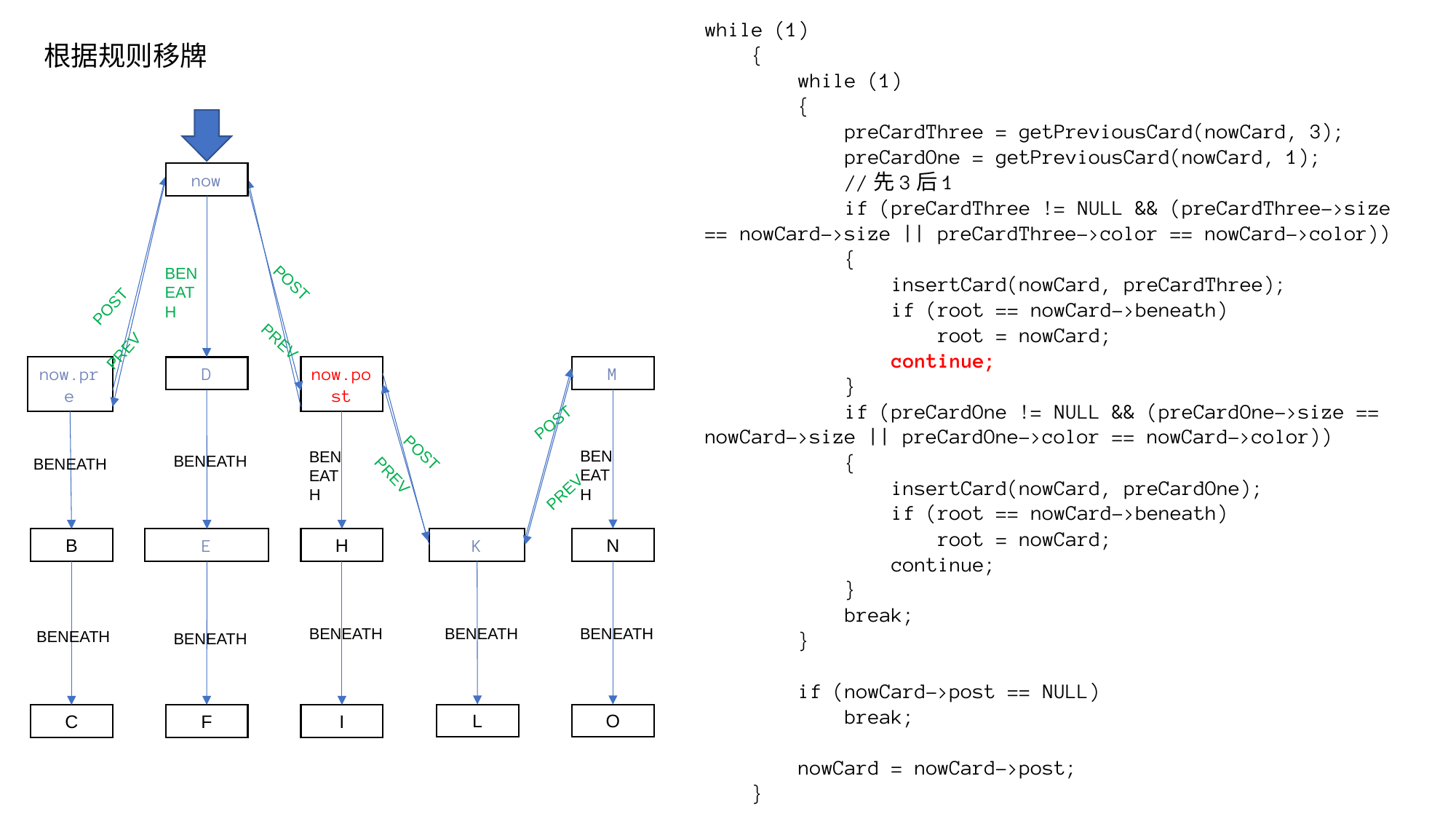

while (1)
    {
        while (1)
        {
            preCardThree = getPreviousCard(nowCard, 3);
            preCardOne = getPreviousCard(nowCard, 1);
            //先3后1
            if (preCardThree != NULL && (preCardThree->size == nowCard->size || preCardThree->color == nowCard->color))
            {
                insertCard(nowCard, preCardThree);
                if (root == nowCard->beneath)
                    root = nowCard;
                continue;
            }
            if (preCardOne != NULL && (preCardOne->size == nowCard->size || preCardOne->color == nowCard->color))
            {
                insertCard(nowCard, preCardOne);
                if (root == nowCard->beneath)
                    root = nowCard;
                continue;
            }
            break;
        }
        if (nowCard->post == NULL)
            break;
        nowCard = nowCard->post;
    }
根据规则移牌

now
BENEATH
POST
POST
PREV
PREV
M
D
now.pre
now.post
POST
POST
BENEATH
BENEATH
BENEATH
BENEATH
PREV
PREV
K
N
E
B
H
BENEATH
BENEATH
BENEATH
BENEATH
BENEATH
L
O
C
F
I